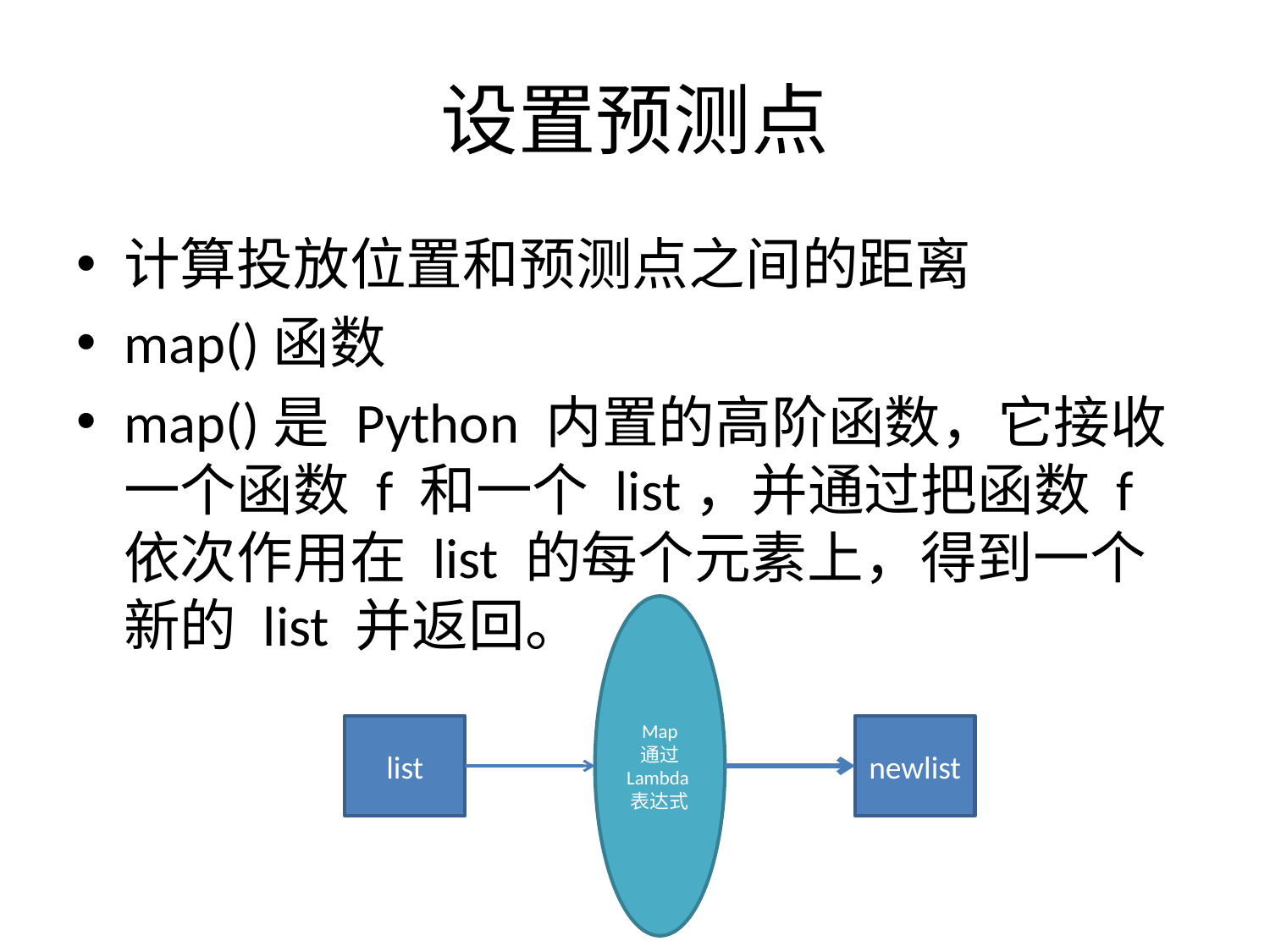

# 设置预测点
计算投放位置和预测点之间的距离
map()函数
map()是 Python 内置的高阶函数，它接收一个函数 f 和一个 list，并通过把函数 f 依次作用在 list 的每个元素上，得到一个新的 list 并返回。
Map
通过
Lambda表达式
list
newlist